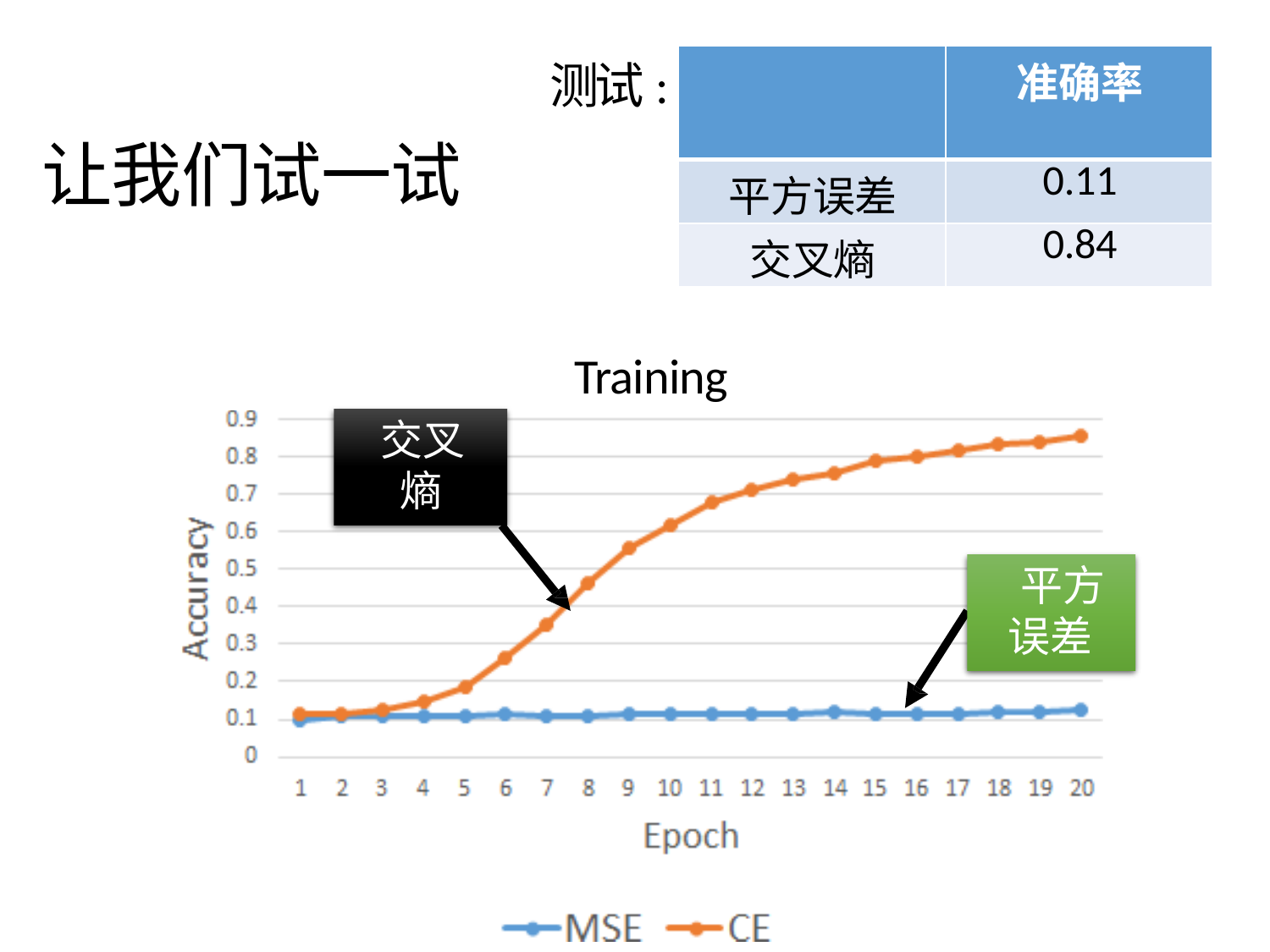

|  | 准确率 |
| --- | --- |
| 平方误差 | 0.11 |
| 交叉熵 | 0.84 |
# 测试:
让我们试一试
Training
交叉   熵

  平方误差